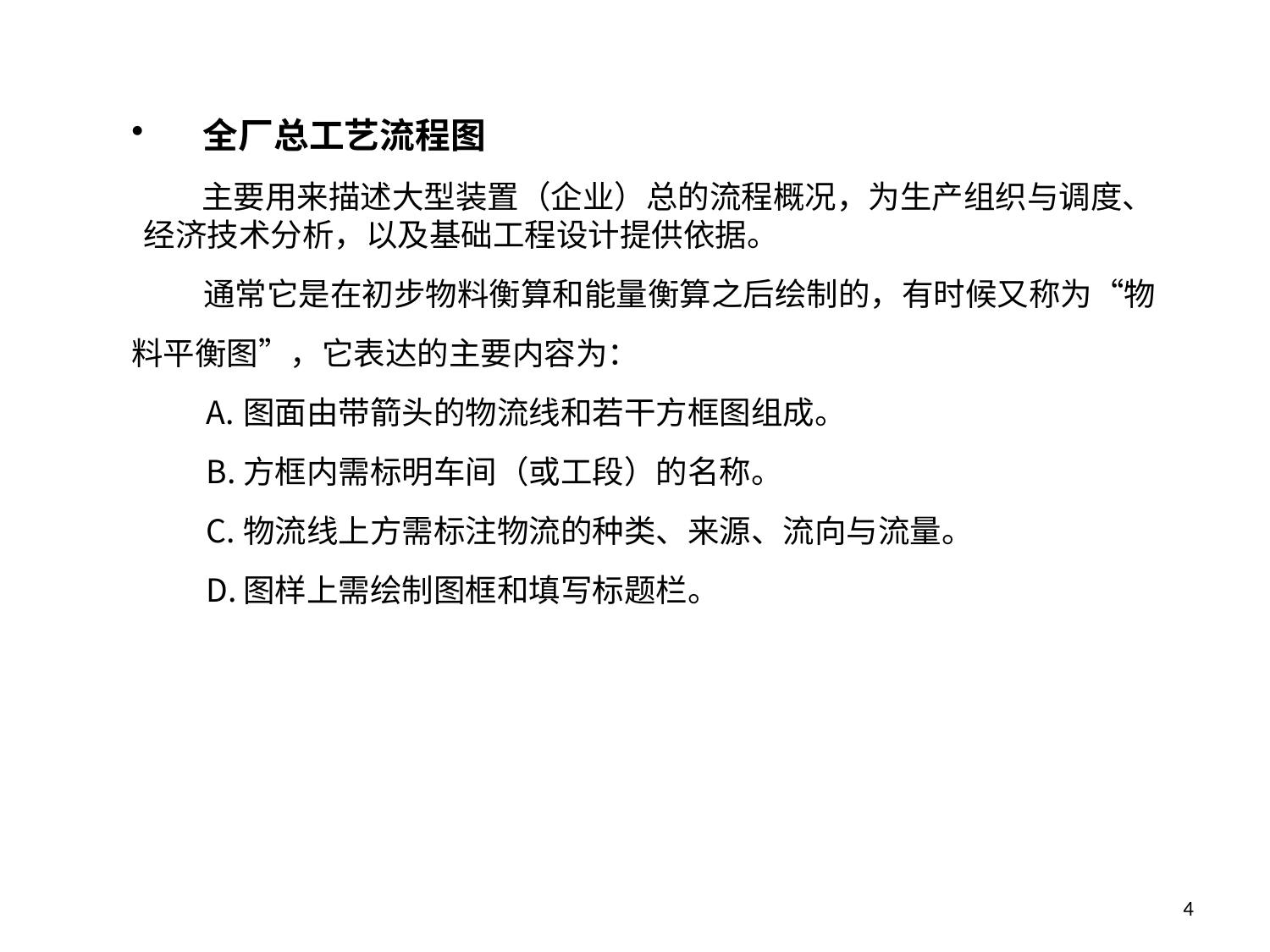

全厂总工艺流程图
       主要用来描述大型装置（企业）总的流程概况，为生产组织与调度、经济技术分析，以及基础工程设计提供依据。
  通常它是在初步物料衡算和能量衡算之后绘制的，有时候又称为“物
料平衡图”，它表达的主要内容为：
图面由带箭头的物流线和若干方框图组成。
方框内需标明车间（或工段）的名称。
物流线上方需标注物流的种类、来源、流向与流量。
图样上需绘制图框和填写标题栏。
4